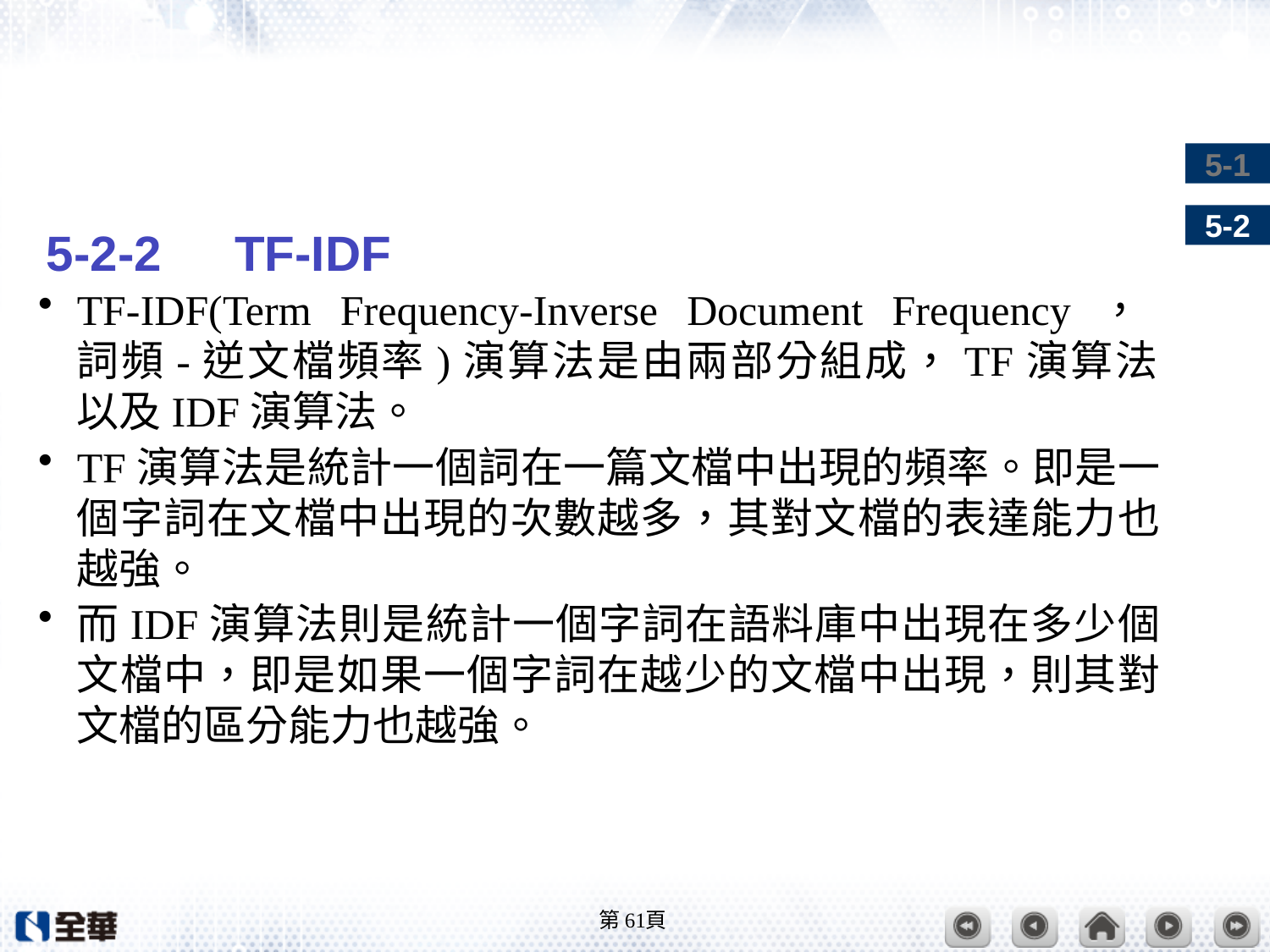

#
5-2-2　TF-IDF
TF-IDF(Term Frequency-Inverse Document Frequency，
詞頻-逆文檔頻率)演算法是由兩部分組成，TF演算法
以及IDF演算法。
TF演算法是統計一個詞在一篇文檔中出現的頻率。即是一個字詞在文檔中出現的次數越多，其對文檔的表達能力也越強。
而IDF演算法則是統計一個字詞在語料庫中出現在多少個文檔中，即是如果一個字詞在越少的文檔中出現，則其對文檔的區分能力也越強。